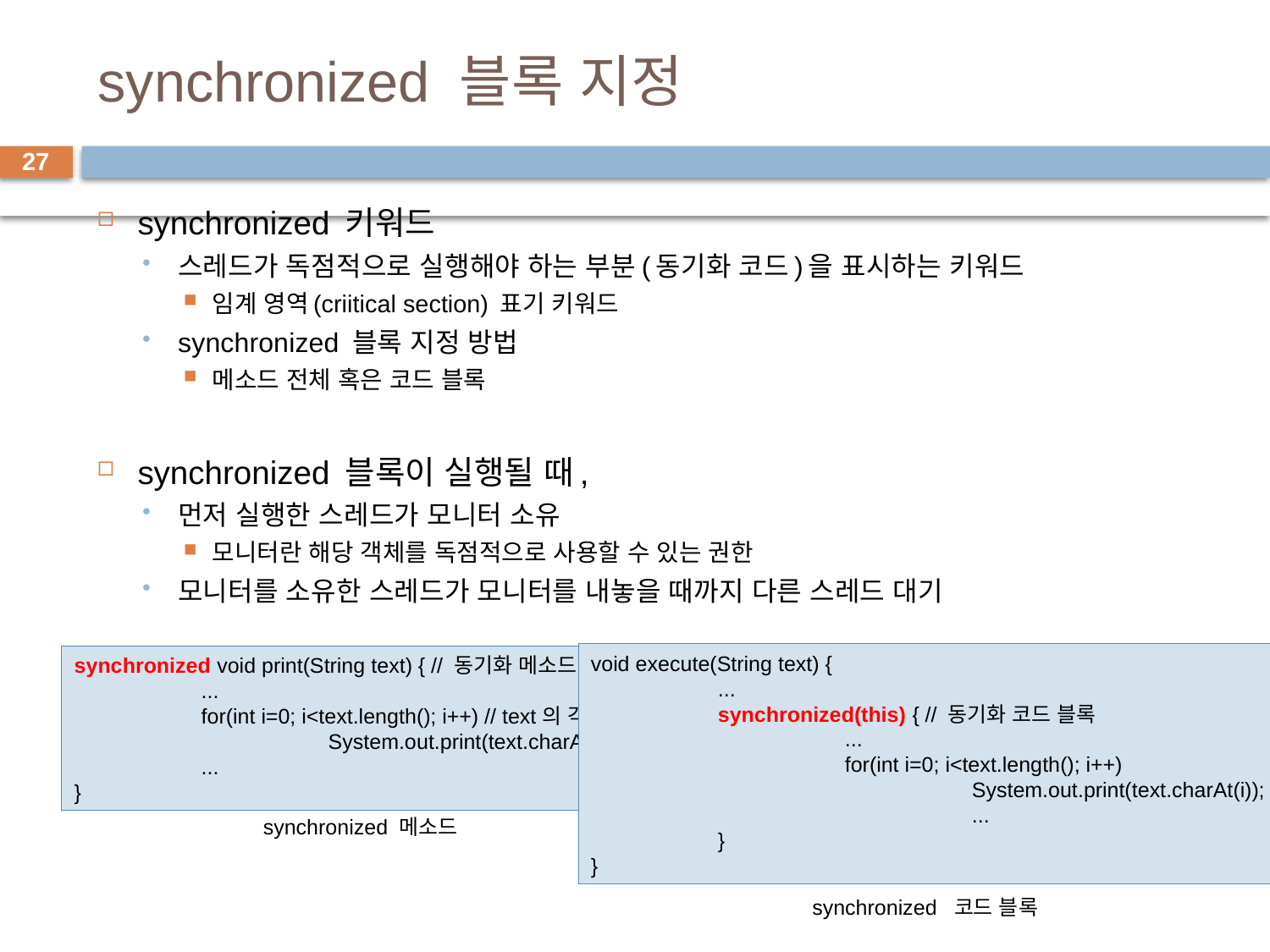

# synchronized 블록 지정
27
synchronized 키워드
스레드가 독점적으로 실행해야 하는 부분(동기화 코드)을 표시하는 키워드
임계 영역(criitical section) 표기 키워드
synchronized 블록 지정 방법
메소드 전체 혹은 코드 블록

synchronized 블록이 실행될 때,
먼저 실행한 스레드가 모니터 소유
모니터란 해당 객체를 독점적으로 사용할 수 있는 권한
모니터를 소유한 스레드가 모니터를 내놓을 때까지 다른 스레드 대기
void execute(String text) {
	...
	synchronized(this) { // 동기화 코드 블록
		...
		for(int i=0; i<text.length(); i++)
			System.out.print(text.charAt(i));
			...
	}
}
synchronized void print(String text) { // 동기화 메소드
	...
	for(int i=0; i<text.length(); i++) // text의 각 문자 출력
		System.out.print(text.charAt(i));
	...
}
synchronized 메소드
synchronized  코드 블록